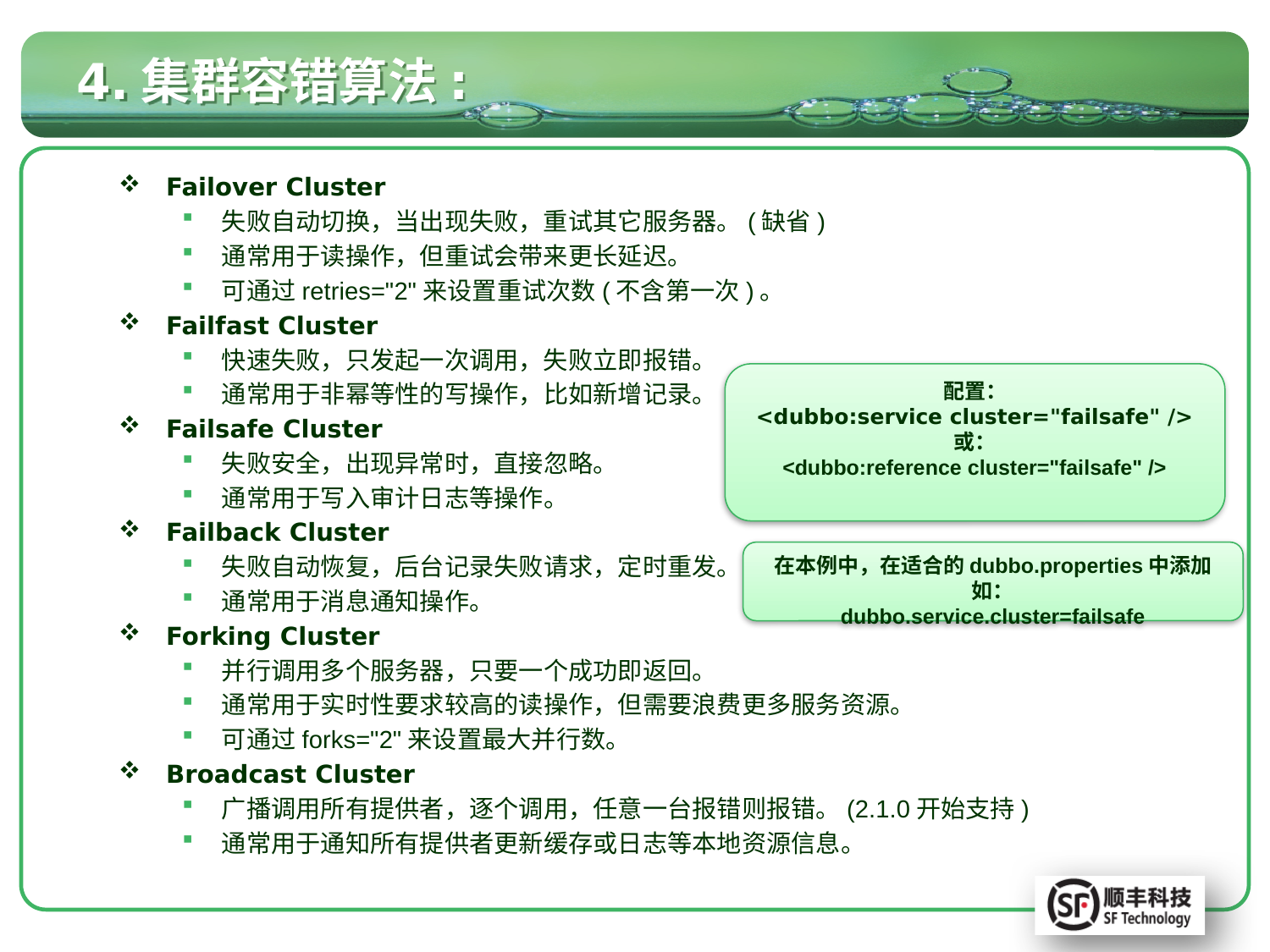

# 4.集群容错算法:
Failover Cluster
失败自动切换，当出现失败，重试其它服务器。(缺省)
通常用于读操作，但重试会带来更长延迟。
可通过retries="2"来设置重试次数(不含第一次)。
Failfast Cluster
快速失败，只发起一次调用，失败立即报错。
通常用于非幂等性的写操作，比如新增记录。
Failsafe Cluster
失败安全，出现异常时，直接忽略。
通常用于写入审计日志等操作。
Failback Cluster
失败自动恢复，后台记录失败请求，定时重发。
通常用于消息通知操作。
Forking Cluster
并行调用多个服务器，只要一个成功即返回。
通常用于实时性要求较高的读操作，但需要浪费更多服务资源。
可通过forks="2"来设置最大并行数。
Broadcast Cluster
广播调用所有提供者，逐个调用，任意一台报错则报错。(2.1.0开始支持)
通常用于通知所有提供者更新缓存或日志等本地资源信息。
配置：
<dubbo:service cluster="failsafe" />
或：
<dubbo:reference cluster="failsafe" />

在本例中，在适合的dubbo.properties中添加如：
dubbo.service.cluster=failsafe